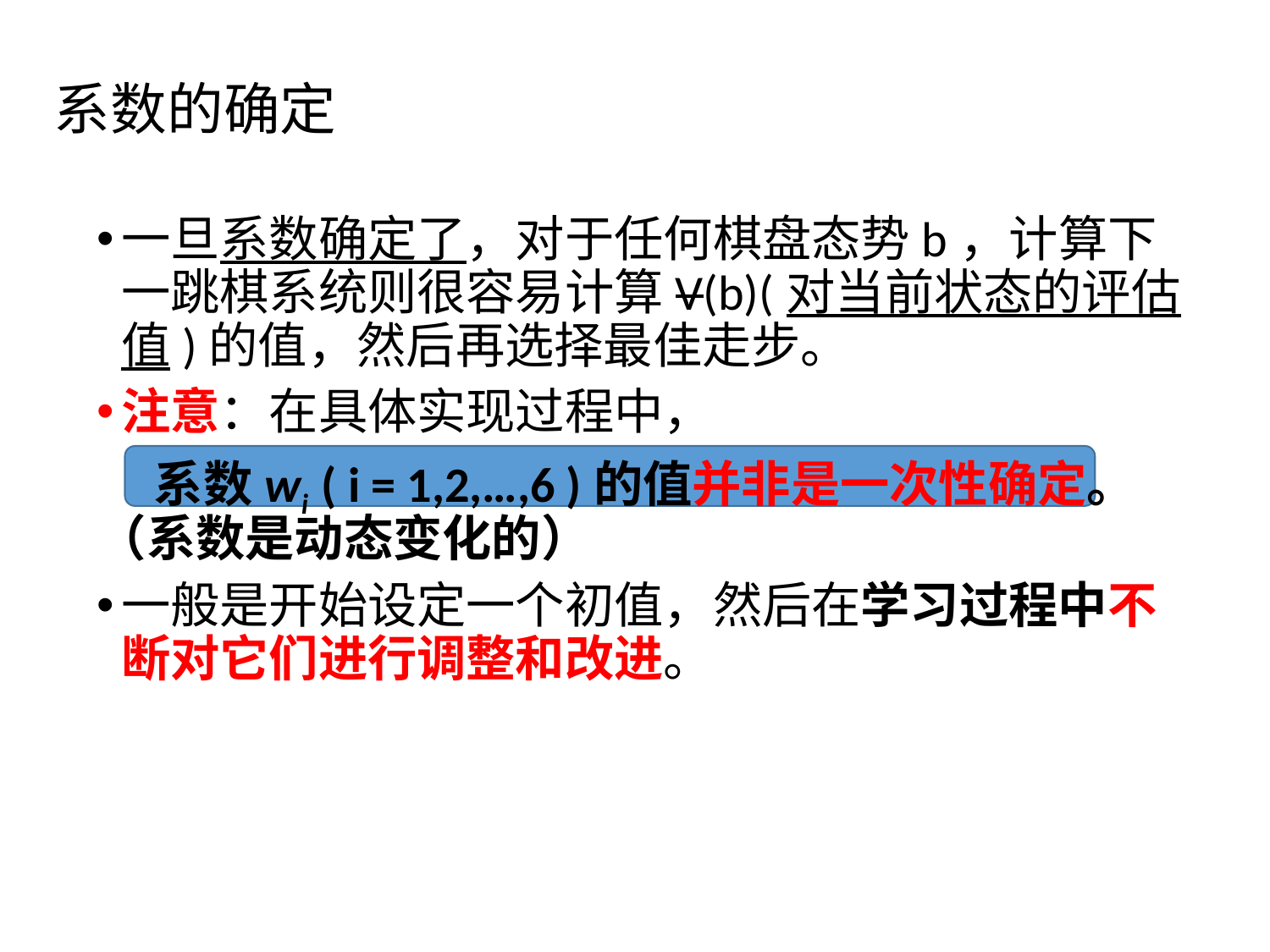

# 系数的确定
一旦系数确定了，对于任何棋盘态势b，计算下一跳棋系统则很容易计算V(b)(对当前状态的评估值)的值，然后再选择最佳走步。
注意：在具体实现过程中，
    系数wi  ( i = 1,2,…,6 )的值并非是一次性确定。（系数是动态变化的）
一般是开始设定一个初值，然后在学习过程中不断对它们进行调整和改进。